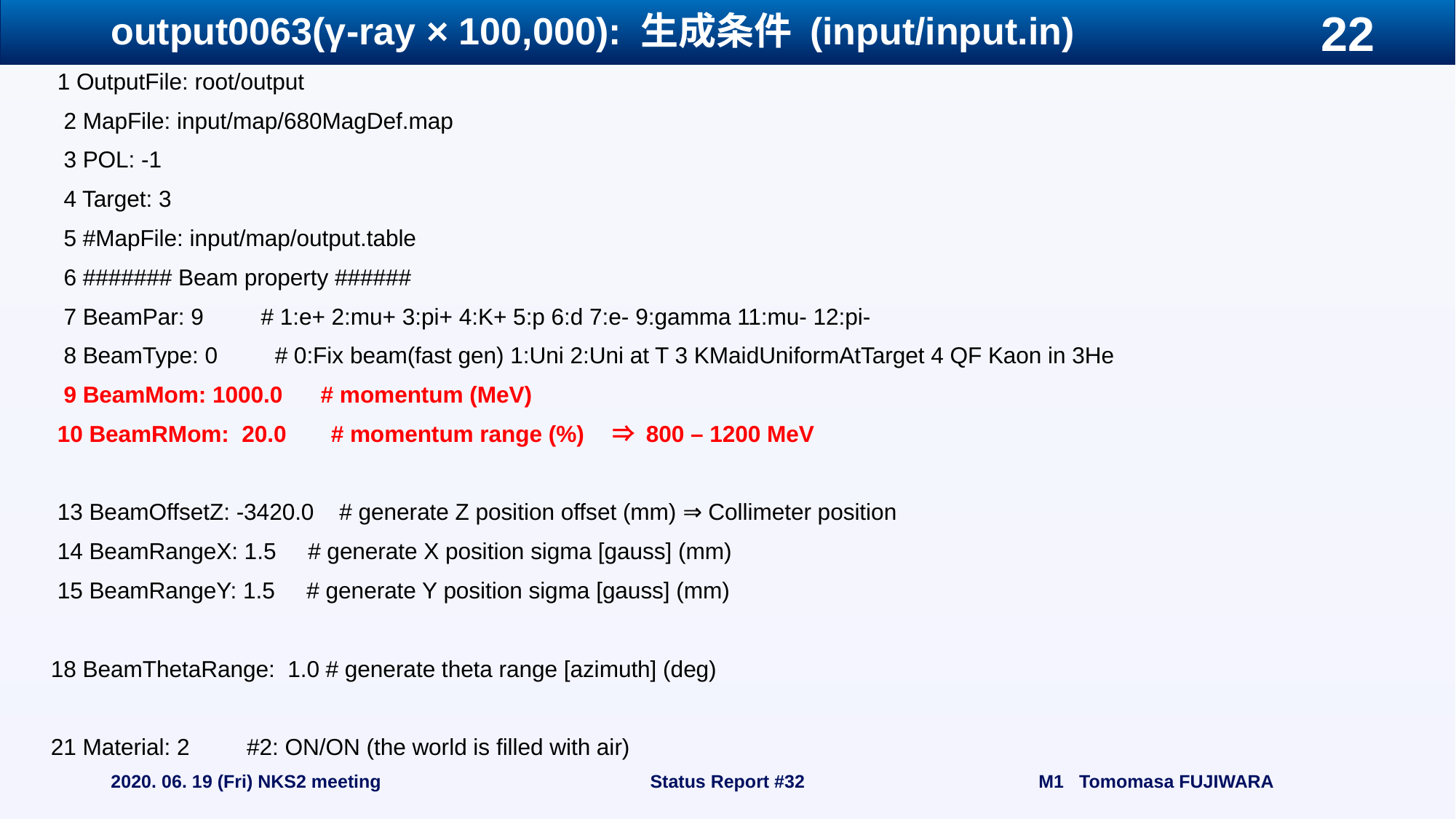

# output0063(γ-ray × 100,000): 生成条件 (input/input.in)
 1 OutputFile: root/output
  2 MapFile: input/map/680MagDef.map
  3 POL: -1
  4 Target: 3
  5 #MapFile: input/map/output.table
  6 ####### Beam property ######
  7 BeamPar: 9         # 1:e+ 2:mu+ 3:pi+ 4:K+ 5:p 6:d 7:e- 9:gamma 11:mu- 12:pi-
  8 BeamType: 0         # 0:Fix beam(fast gen) 1:Uni 2:Uni at T 3 KMaidUniformAtTarget 4 QF Kaon in 3He
  9 BeamMom: 1000.0      # momentum (MeV)
 10 BeamRMom:  20.0       # momentum range (%)　⇒ 800 – 1200 MeV

 13 BeamOffsetZ: -3420.0    # generate Z position offset (mm) ⇒ Collimeter position
 14 BeamRangeX: 1.5     # generate X position sigma [gauss] (mm)
 15 BeamRangeY: 1.5     # generate Y position sigma [gauss] (mm)

18 BeamThetaRange:  1.0 # generate theta range [azimuth] (deg)

21 Material: 2         #2: ON/ON (the world is filled with air)

2020. 06. 19 (Fri) NKS2 meeting
Status Report #32